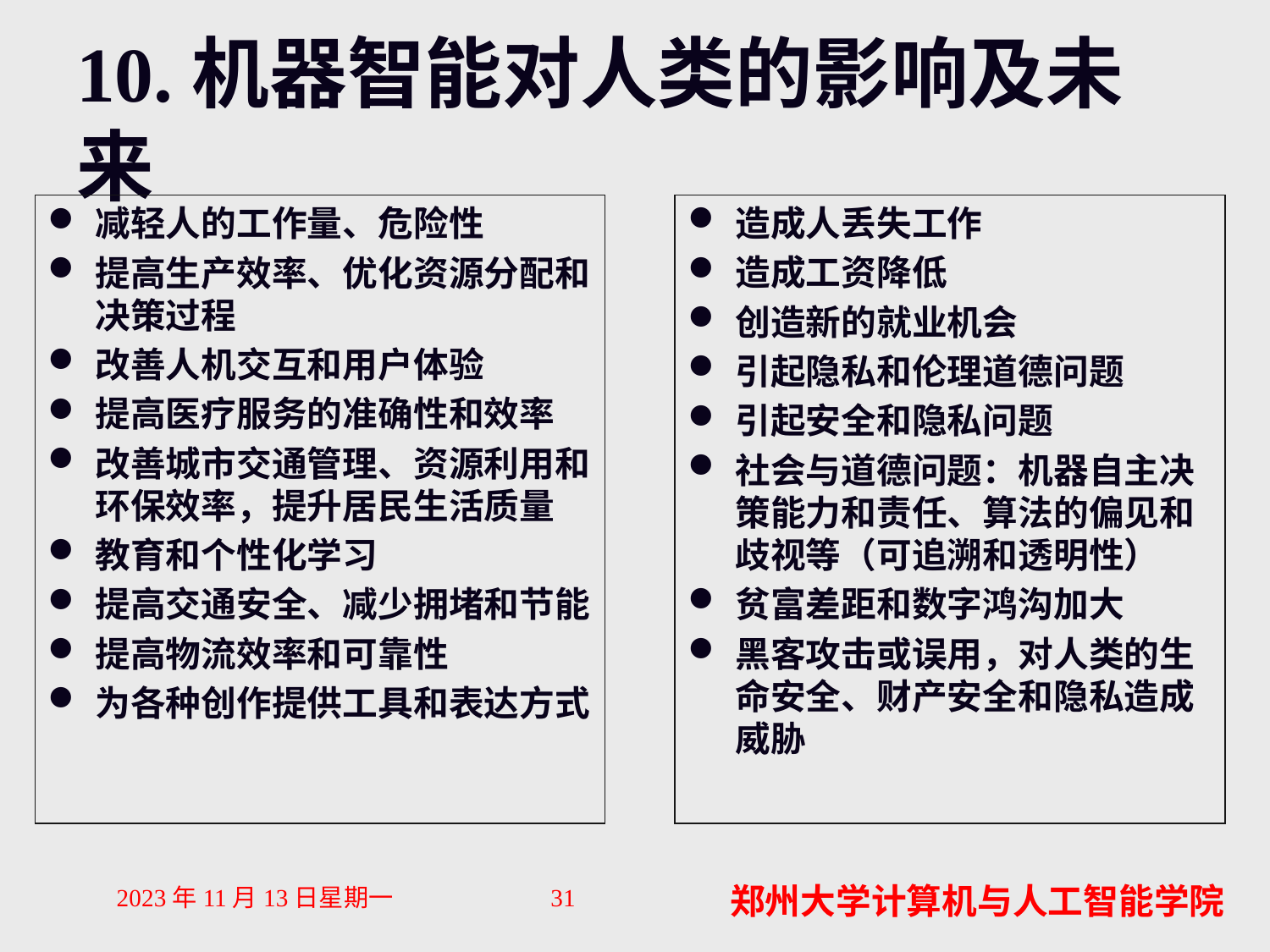

# 10.机器智能对人类的影响及未来
造成人丢失工作
造成工资降低
创造新的就业机会
引起隐私和伦理道德问题
引起安全和隐私问题
社会与道德问题：机器自主决策能力和责任、算法的偏见和歧视等（可追溯和透明性）
贫富差距和数字鸿沟加大
黑客攻击或误用，对人类的生命安全、财产安全和隐私造成威胁

减轻人的工作量、危险性
提高生产效率、优化资源分配和决策过程
改善人机交互和用户体验
提高医疗服务的准确性和效率
改善城市交通管理、资源利用和环保效率，提升居民生活质量
教育和个性化学习
提高交通安全、减少拥堵和节能
提高物流效率和可靠性
为各种创作提供工具和表达方式